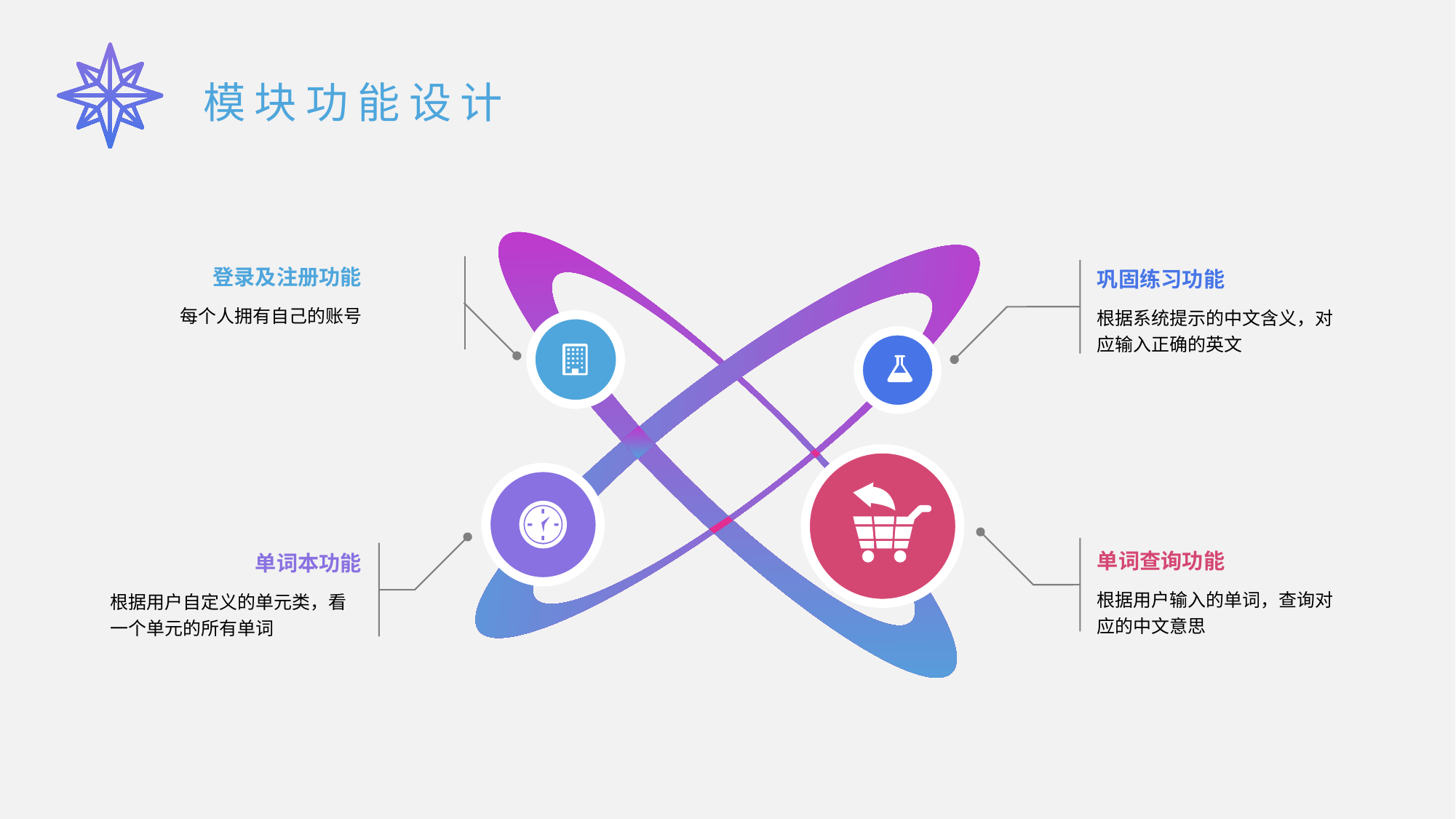

模块功能设计

登录及注册功能
每个人拥有自己的账号

巩固练习功能
根据系统提示的中文含义，对应输入正确的英文

单词查询功能
根据用户输入的单词，查询对应的中文意思

单词本功能
根据用户自定义的单元类，看一个单元的所有单词